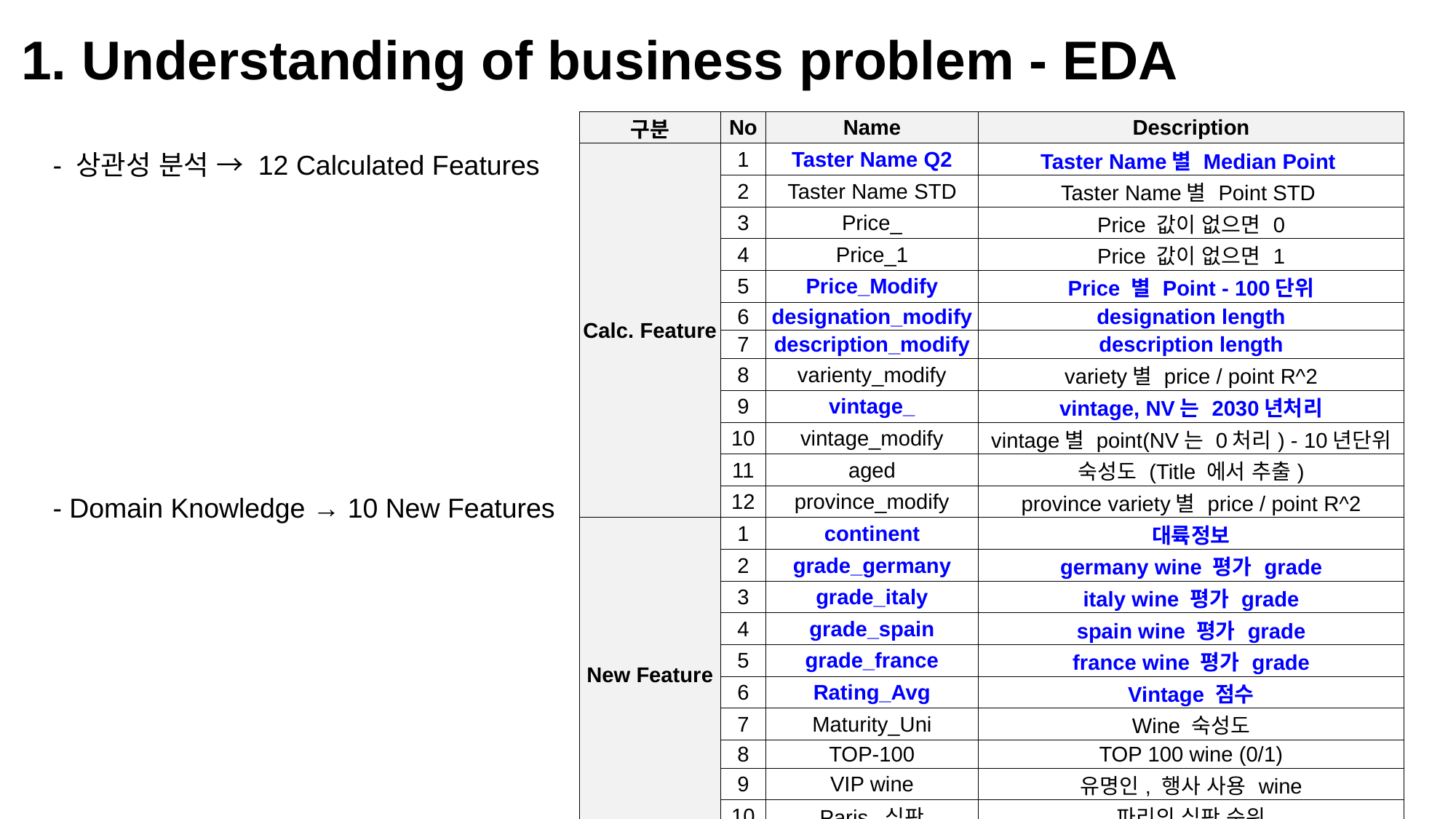

1. Understanding of business problem - EDA
| 구분 | No | Name | Description |
| --- | --- | --- | --- |
| Calc. Feature | 1 | Taster Name Q2 | Taster Name별 Median Point |
|  | 2 | Taster Name STD | Taster Name별 Point STD |
|  | 3 | Price\_ | Price 값이 없으면 0 |
|  | 4 | Price\_1 | Price 값이 없으면 1 |
|  | 5 | Price\_Modify | Price 별 Point - 100단위 |
|  | 6 | designation\_modify | designation length |
|  | 7 | description\_modify | description length |
|  | 8 | varienty\_modify | variety별 price / point R^2 |
|  | 9 | vintage\_ | vintage, NV는 2030년처리 |
|  | 10 | vintage\_modify | vintage별 point(NV는 0처리) - 10년단위 |
|  | 11 | aged | 숙성도 (Title 에서 추출) |
|  | 12 | province\_modify | province variety별 price / point R^2 |
| New Feature | 1 | continent | 대륙정보 |
|  | 2 | grade\_germany | germany wine 평가 grade |
|  | 3 | grade\_italy | italy wine 평가 grade |
|  | 4 | grade\_spain | spain wine 평가 grade |
|  | 5 | grade\_france | france wine 평가 grade |
|  | 6 | Rating\_Avg | Vintage 점수 |
|  | 7 | Maturity\_Uni | Wine 숙성도 |
|  | 8 | TOP-100 | TOP 100 wine (0/1) |
|  | 9 | VIP wine | 유명인, 행사 사용 wine |
|  | 10 | Paris\_심판 | 파리의 심판 순위 |
- 상관성 분석 → 12 Calculated Features
- Domain Knowledge → 10 New Features